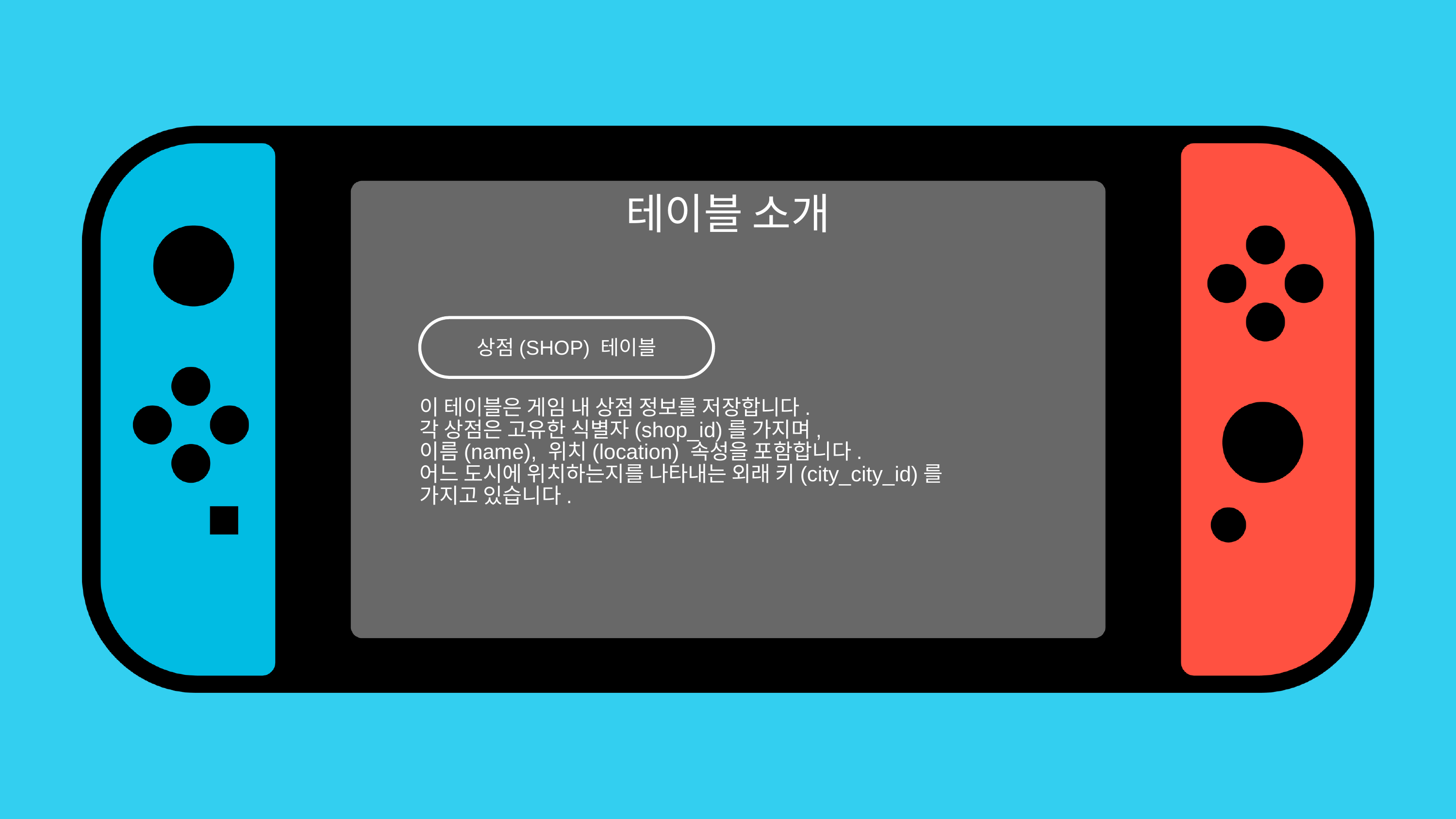

테이블 소개

상점(SHOP) 테이블
이 테이블은 게임 내 상점 정보를 저장합니다.
각 상점은 고유한 식별자(shop_id)를 가지며,
이름(name), 위치(location) 속성을 포함합니다.
어느 도시에 위치하는지를 나타내는 외래 키(city_city_id)를
가지고 있습니다.